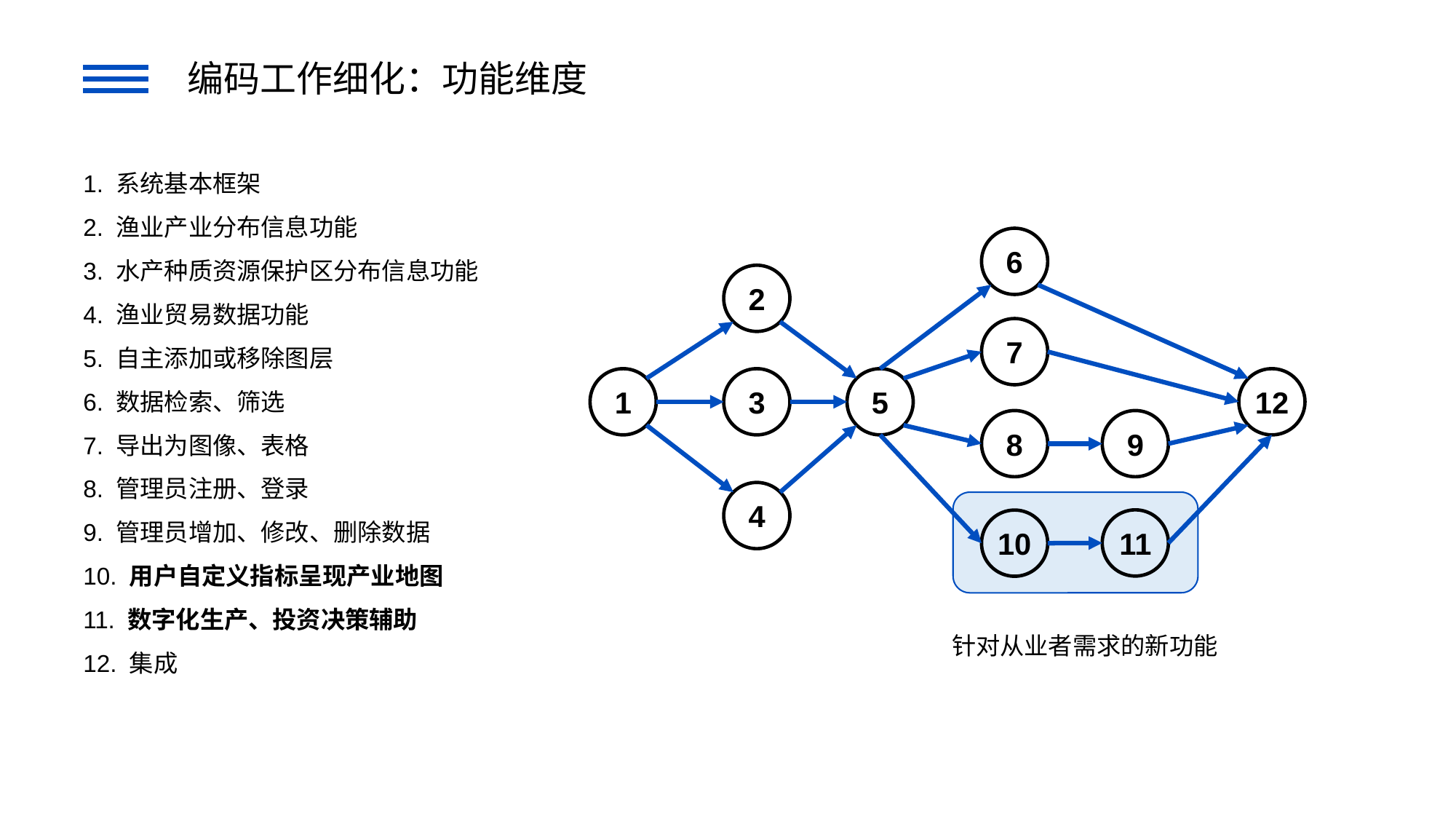

编码工作细化：功能维度
1. 系统基本框架
2. 渔业产业分布信息功能
3. 水产种质资源保护区分布信息功能
4. 渔业贸易数据功能
5. 自主添加或移除图层
6. 数据检索、筛选
7. 导出为图像、表格
8. 管理员注册、登录
9. 管理员增加、修改、删除数据
10. 用户自定义指标呈现产业地图
11. 数字化生产、投资决策辅助
12. 集成
6
2
7
1
3
5
12
8
9
4

11
10
针对从业者需求的新功能